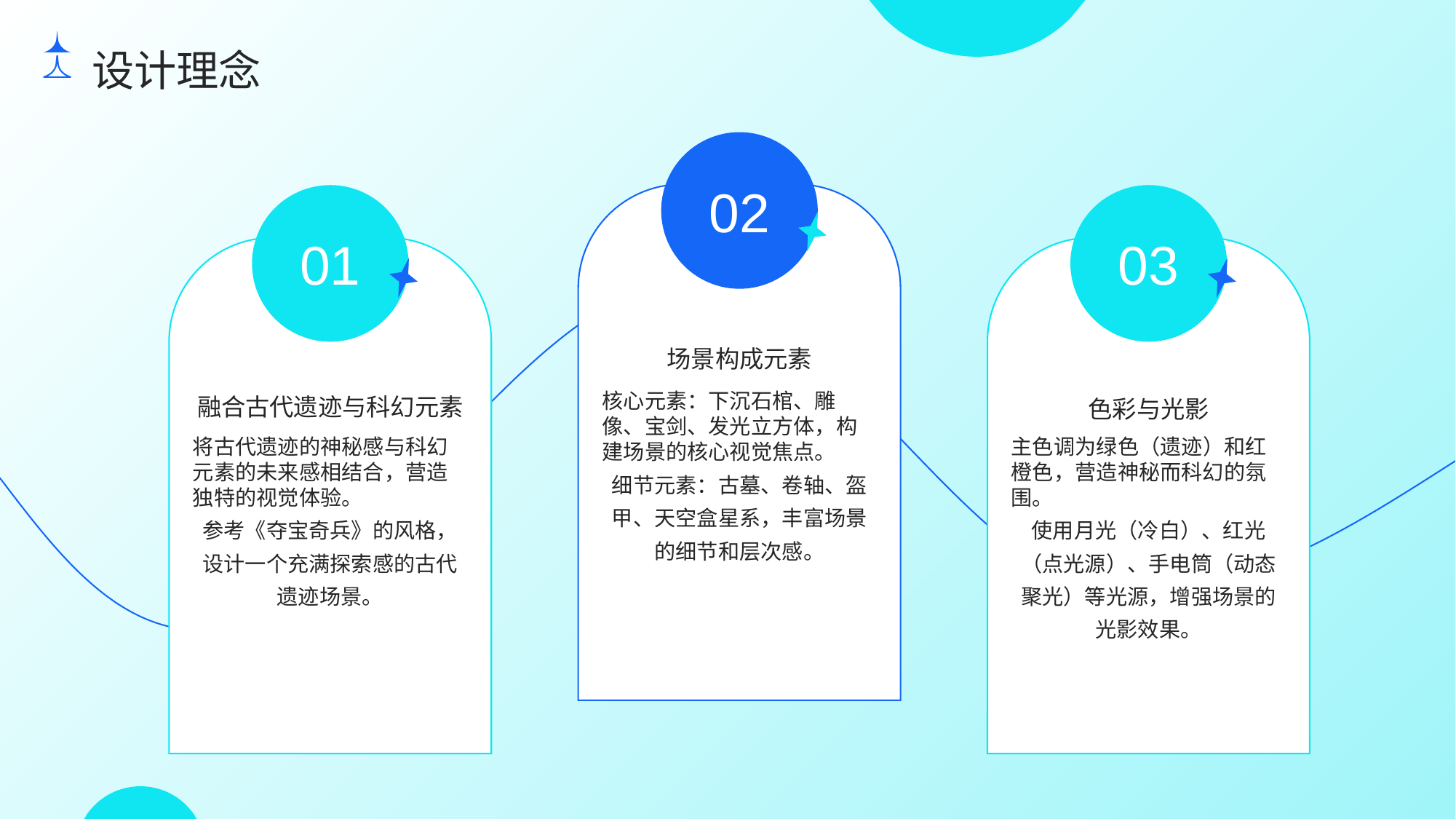

设计理念

02

01
03

场景构成元素
融合古代遗迹与科幻元素
色彩与光影
核心元素：下沉石棺、雕像、宝剑、发光立方体，构建场景的核心视觉焦点。
细节元素：古墓、卷轴、盔甲、天空盒星系，丰富场景的细节和层次感。
将古代遗迹的神秘感与科幻元素的未来感相结合，营造独特的视觉体验。
参考《夺宝奇兵》的风格，设计一个充满探索感的古代遗迹场景。
主色调为绿色（遗迹）和红橙色，营造神秘而科幻的氛围。
使用月光（冷白）、红光（点光源）、手电筒（动态聚光）等光源，增强场景的光影效果。